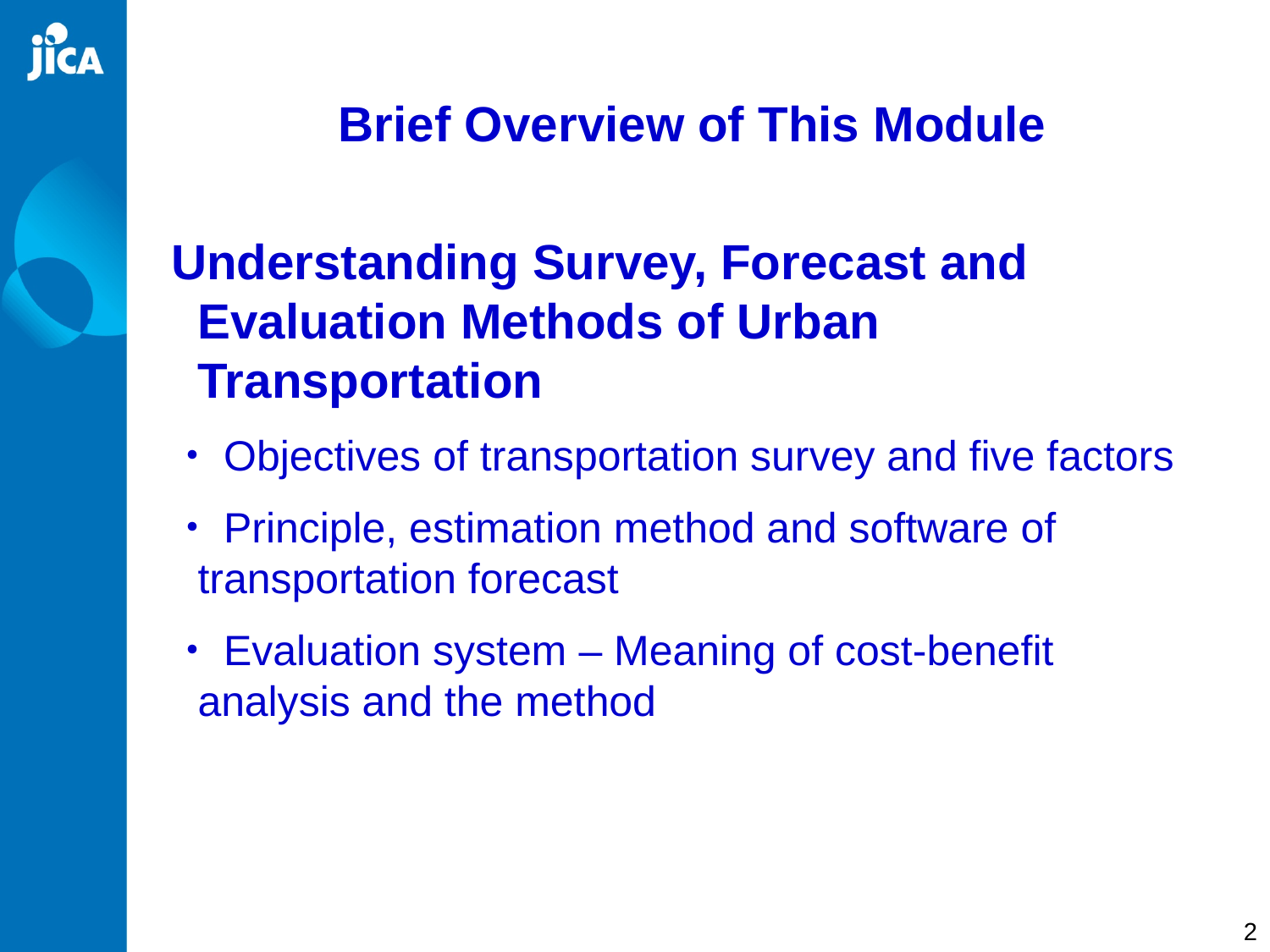

Brief Overview of This Module

Understanding Survey, Forecast and Evaluation Methods of Urban Transportation
・Objectives of transportation survey and five factors
・Principle, estimation method and software of transportation forecast
・Evaluation system – Meaning of cost-benefit analysis and the method
2